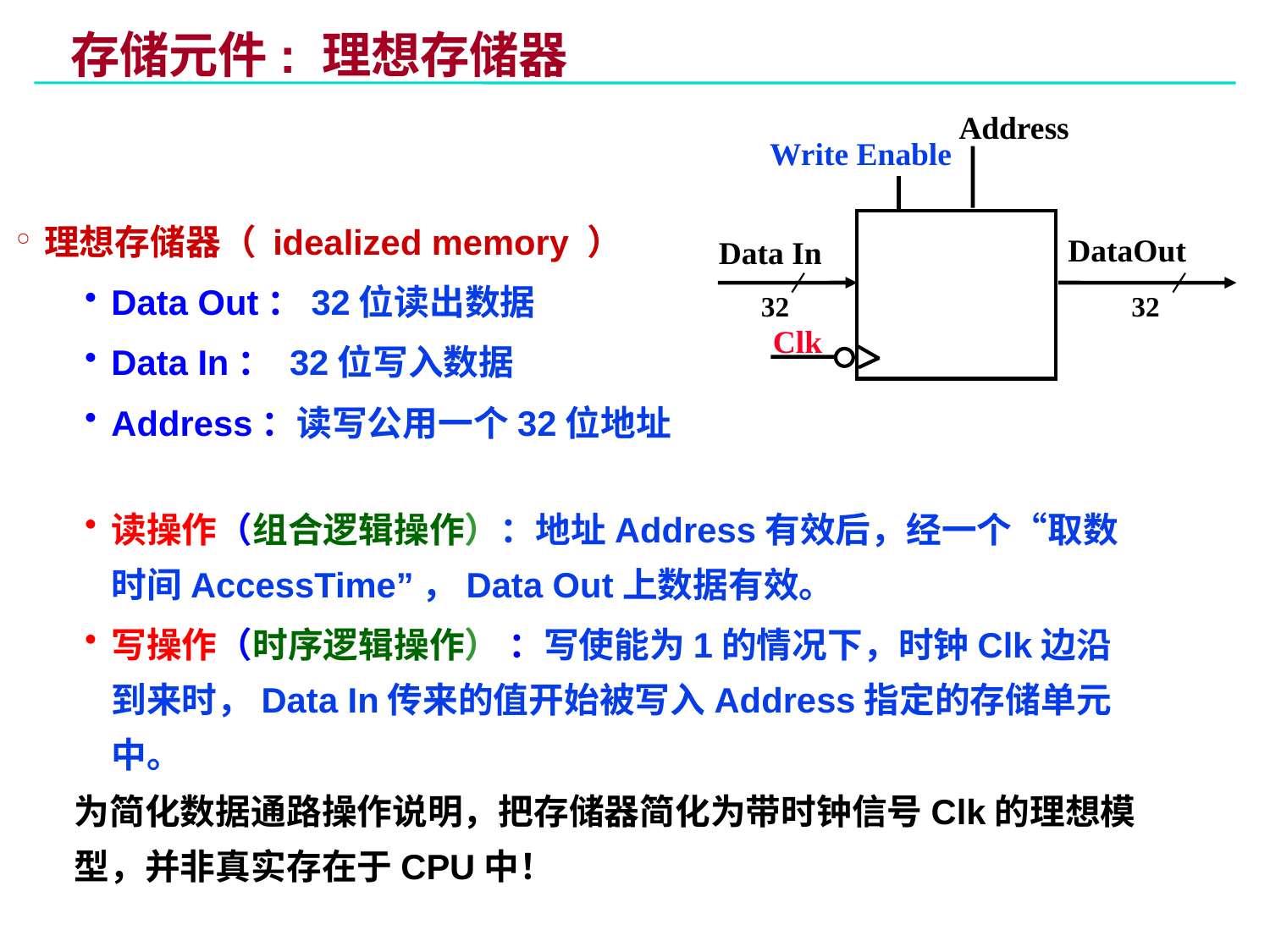

# 存储元件: 理想存储器
Address
Write Enable

理想存储器（ idealized memory ）
Data Out：32位读出数据
Data In： 32位写入数据
Address：读写公用一个32位地址

读操作（组合逻辑操作）：地址Address有效后，经一个“取数时间AccessTime”，Data Out上数据有效。
写操作（时序逻辑操作） ：写使能为1的情况下，时钟Clk边沿到来时，Data In传来的值开始被写入Address指定的存储单元中。

DataOut
Data In

32

32
Clk

为简化数据通路操作说明，把存储器简化为带时钟信号Clk的理想模型，并非真实存在于CPU中！